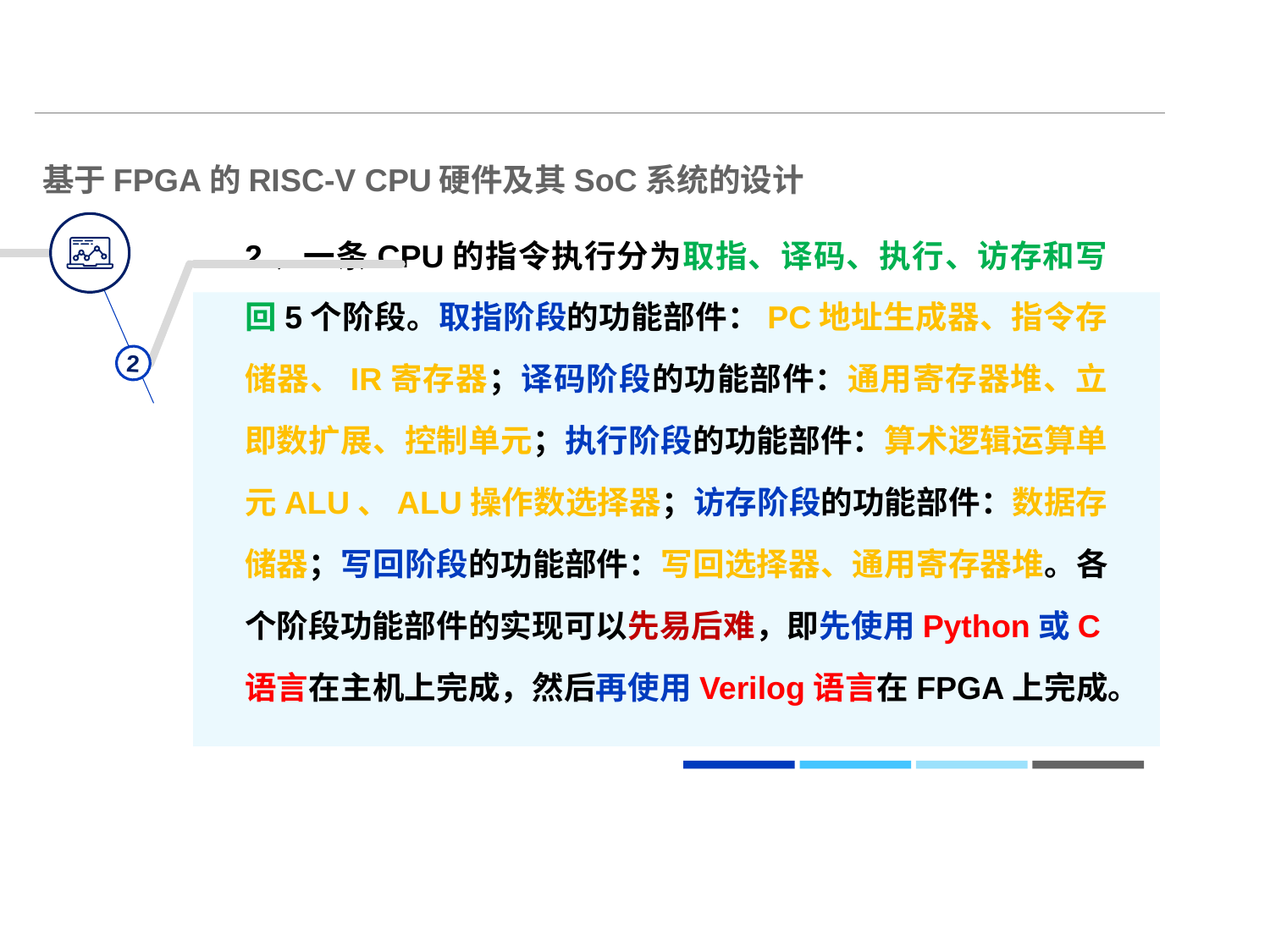

# 基于FPGA的RISC-V CPU硬件及其SoC系统的设计

2、一条CPU的指令执行分为取指、译码、执行、访存和写回5个阶段。取指阶段的功能部件：PC地址生成器、指令存储器、IR寄存器；译码阶段的功能部件：通用寄存器堆、立即数扩展、控制单元；执行阶段的功能部件：算术逻辑运算单元ALU、ALU操作数选择器；访存阶段的功能部件：数据存储器；写回阶段的功能部件：写回选择器、通用寄存器堆。各个阶段功能部件的实现可以先易后难，即先使用Python或C语言在主机上完成，然后再使用Verilog语言在FPGA上完成。

2

3